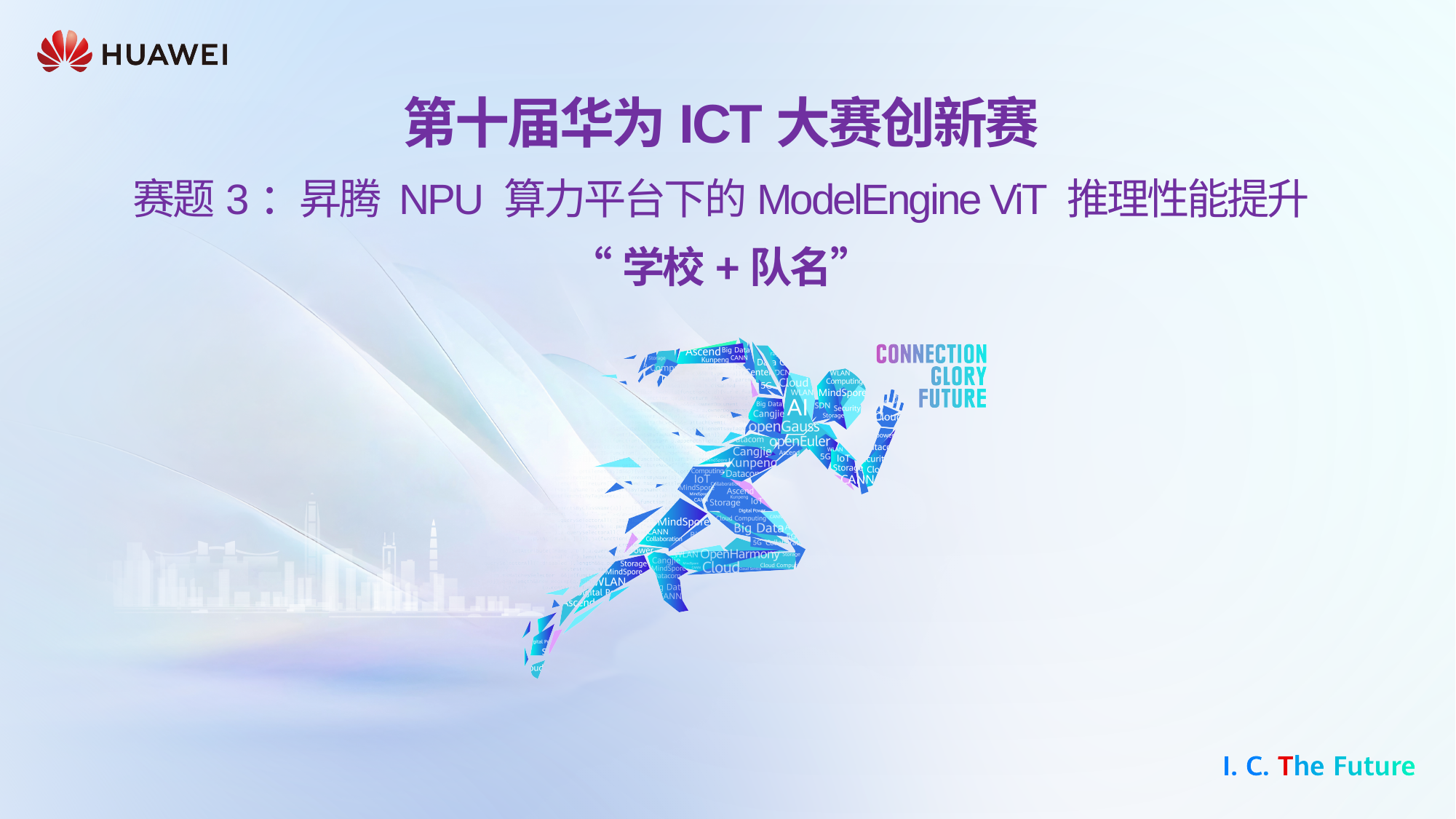

第十届华为ICT大赛创新赛
赛题3：昇腾 NPU 算力平台下的ModelEngine ViT 推理性能提升
“学校+队名”